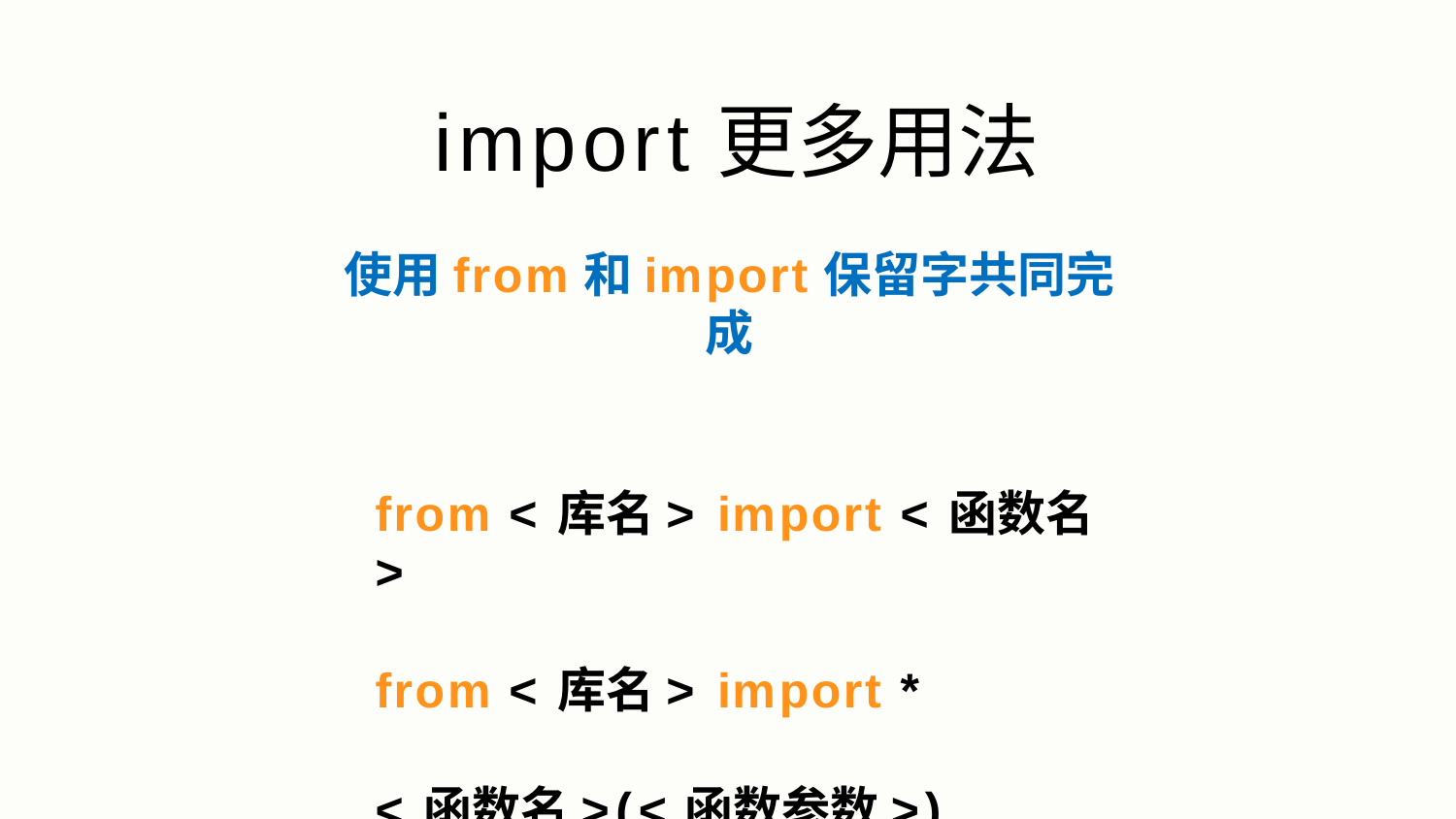

# import更多用法
使用from和import保留字共同完成

from <库名> import <函数名>

from <库名> import *

<函数名>(<函数参数>)